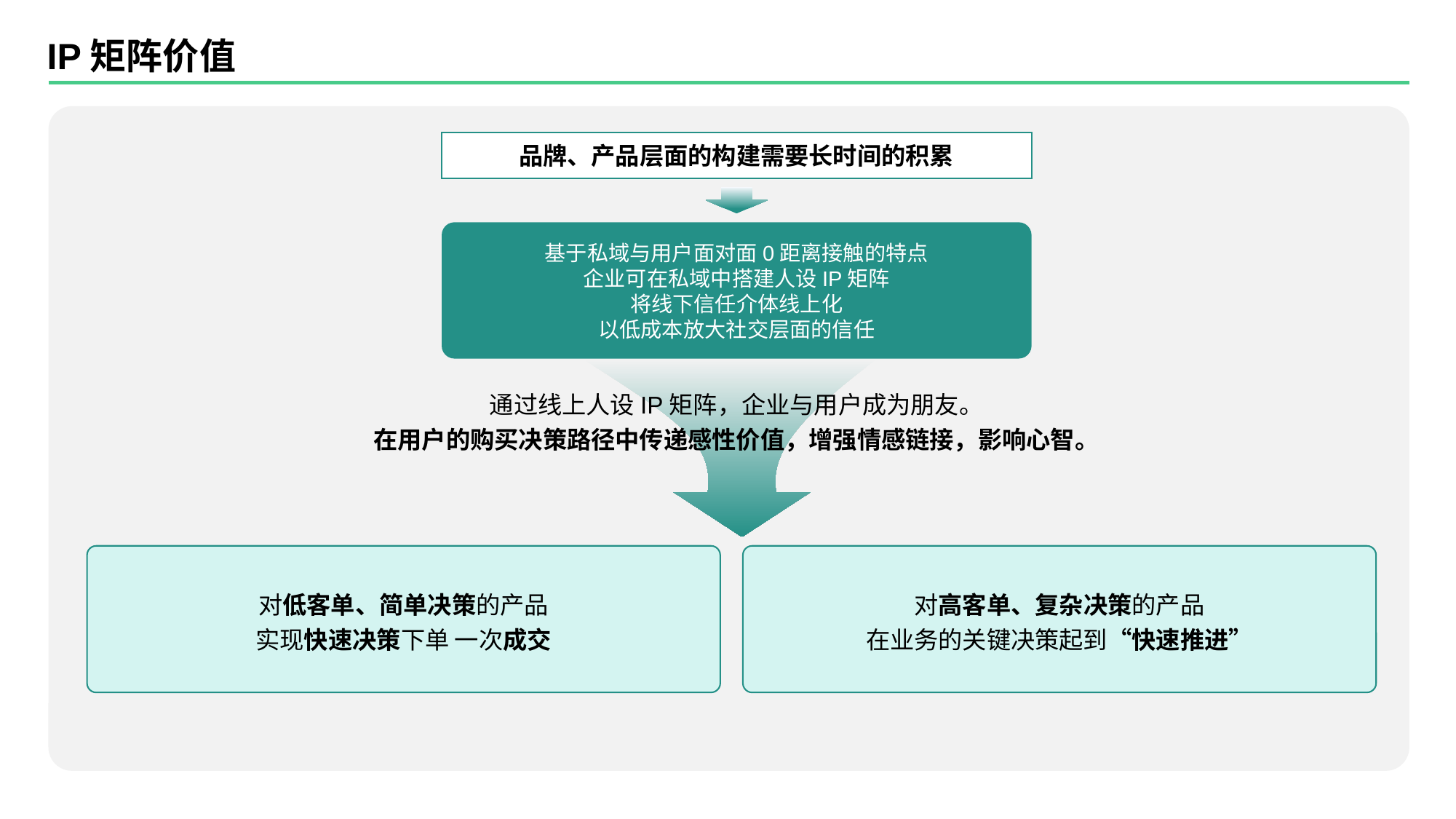

IP矩阵价值

品牌、产品层面的构建需要长时间的积累

基于私域与用户面对面0距离接触的特点
企业可在私域中搭建人设IP矩阵
将线下信任介体线上化
以低成本放大社交层面的信任

通过线上人设IP矩阵，企业与用户成为朋友。
在用户的购买决策路径中传递感性价值，增强情感链接，影响心智。
对低客单、简单决策的产品
实现快速决策下单 一次成交
对高客单、复杂决策的产品
在业务的关键决策起到“快速推进”